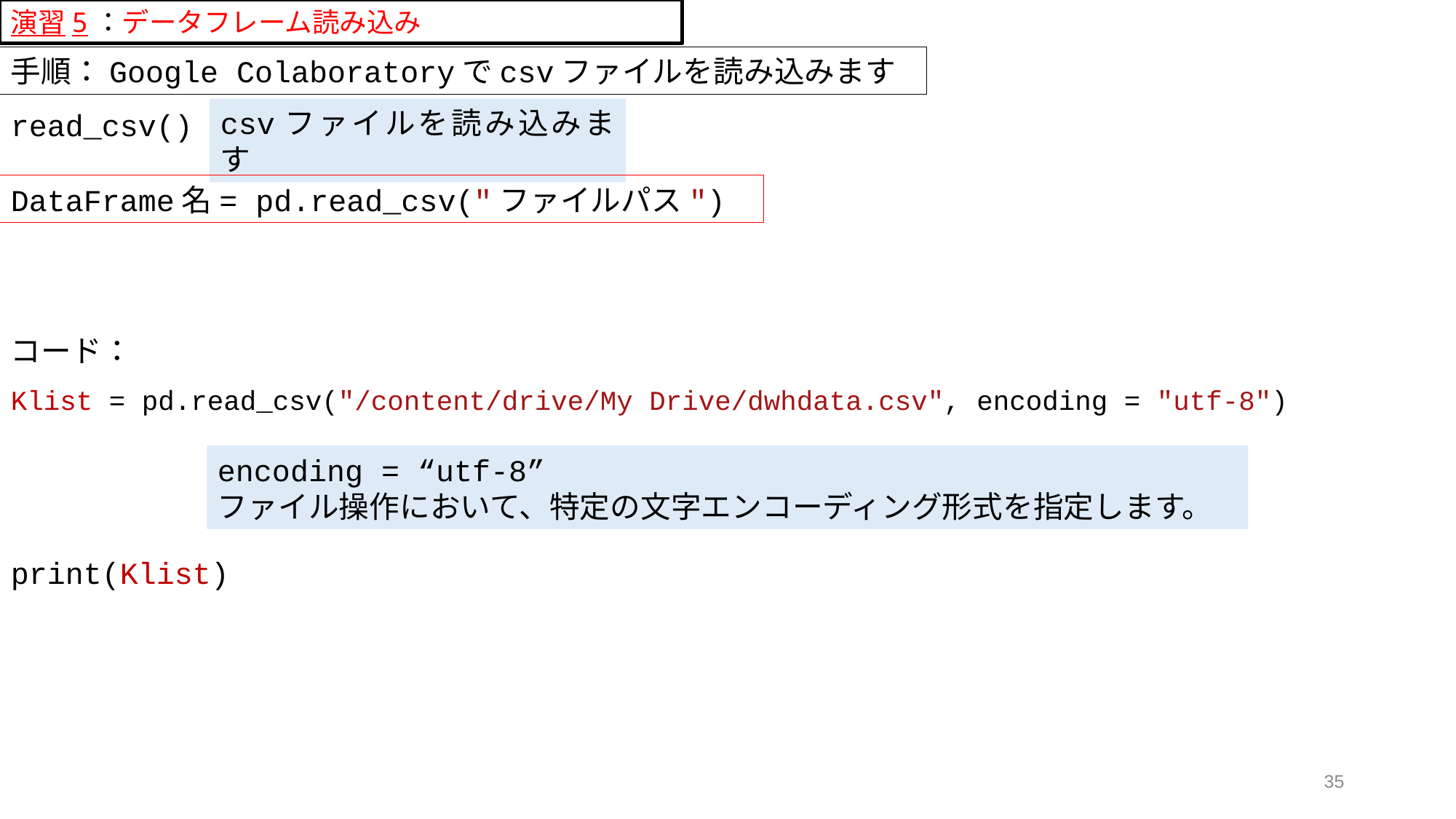

演習5：データフレーム読み込み
手順：Google Colaboratoryでcsvファイルを読み込みます
csvファイルを読み込みます
read_csv()
DataFrame名= pd.read_csv("ファイルパス")
コード：
Klist = pd.read_csv("/content/drive/My Drive/dwhdata.csv", encoding = "utf-8")
encoding = “utf-8”
ファイル操作において、特定の文字エンコーディング形式を指定します。
print(Klist)
35